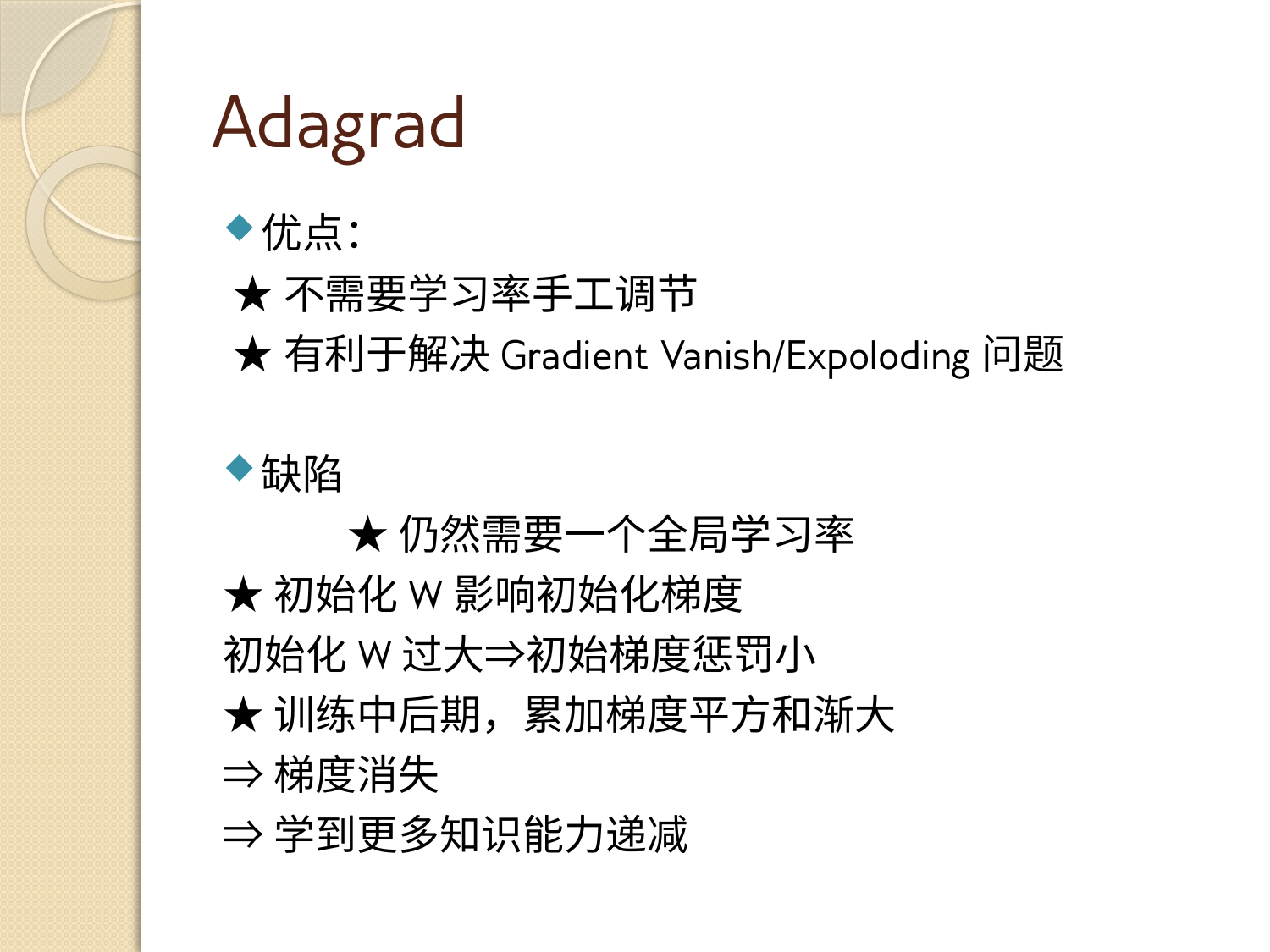

# Adagrad
优点：
	 ★不需要学习率手工调节
	 ★有利于解决Gradient Vanish/Expoloding问题

缺陷
 	★仍然需要一个全局学习率
	★初始化W影响初始化梯度
		初始化W过大⇒初始梯度惩罚小
	★训练中后期，累加梯度平方和渐大
		⇒梯度消失
		⇒学到更多知识能力递减